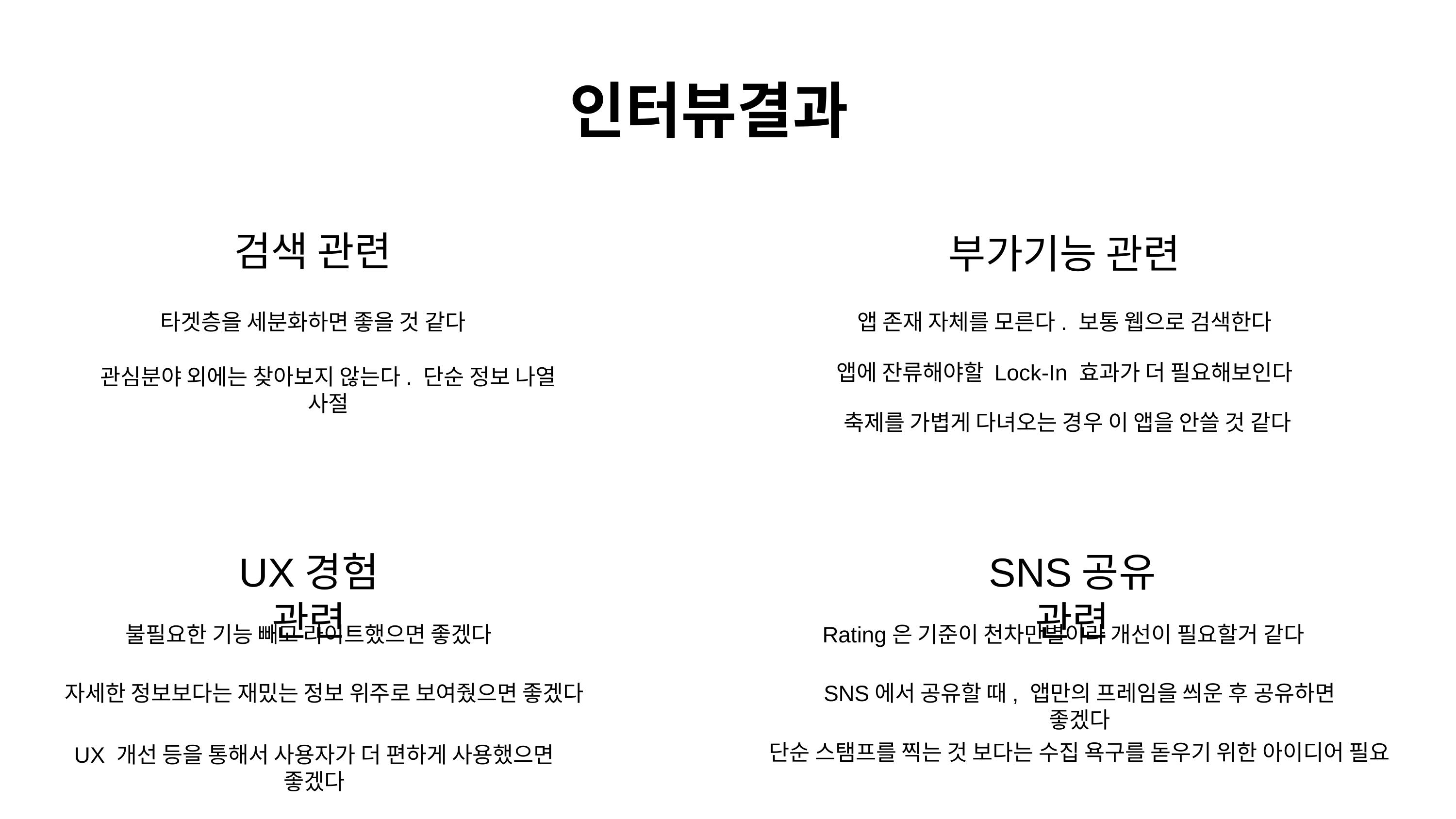

인터뷰결과
검색 관련
부가기능 관련
타겟층을 세분화하면 좋을 것 같다
앱 존재 자체를 모른다. 보통 웹으로 검색한다
앱에 잔류해야할 Lock-In 효과가 더 필요해보인다
관심분야 외에는 찾아보지 않는다. 단순 정보 나열 사절
축제를 가볍게 다녀오는 경우 이 앱을 안쓸 것 같다
UX경험 관련
SNS공유 관련
불필요한 기능 빼고 라이트했으면 좋겠다
Rating은 기준이 천차만별이라 개선이 필요할거 같다
자세한 정보보다는 재밌는 정보 위주로 보여줬으면 좋겠다
SNS에서 공유할 때, 앱만의 프레임을 씌운 후 공유하면 좋겠다
단순 스탬프를 찍는 것 보다는 수집 욕구를 돋우기 위한 아이디어 필요
UX 개선 등을 통해서 사용자가 더 편하게 사용했으면 좋겠다